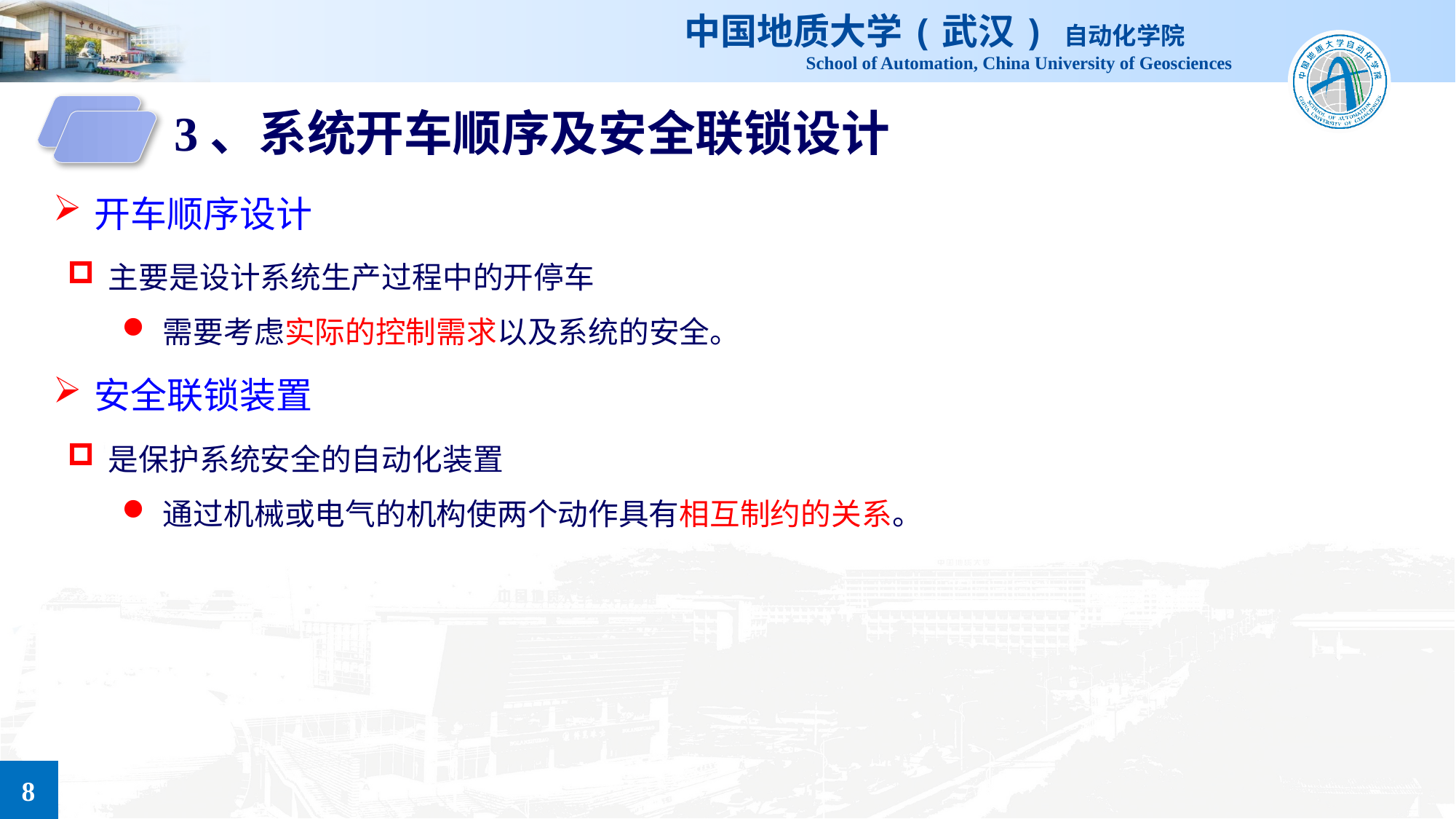

3、系统开车顺序及安全联锁设计
开车顺序设计
主要是设计系统生产过程中的开停车
需要考虑实际的控制需求以及系统的安全。
安全联锁装置
是保护系统安全的自动化装置
通过机械或电气的机构使两个动作具有相互制约的关系。
8